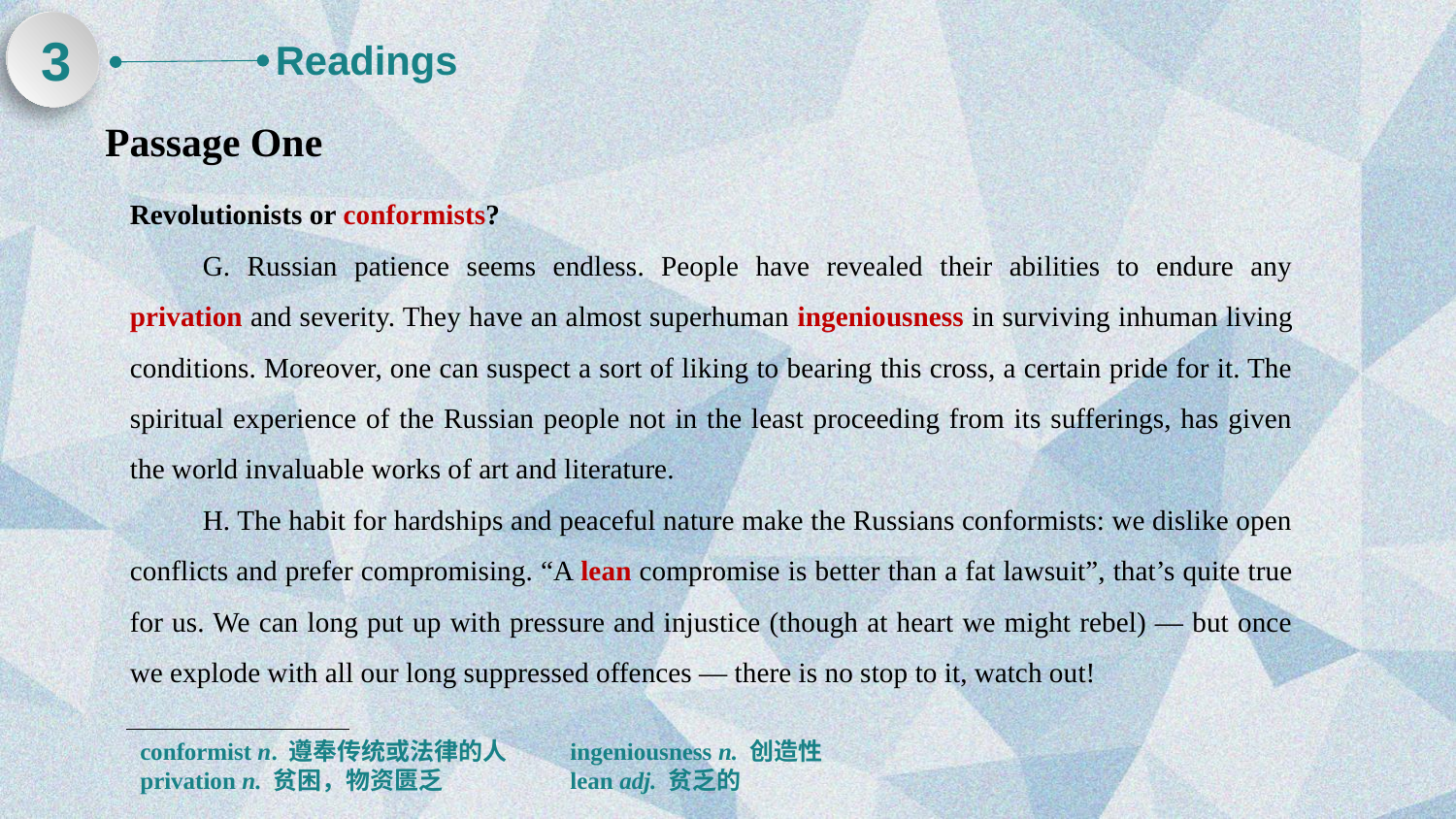

3
Readings
Passage One
Revolutionists or conformists?
G. Russian patience seems endless. People have revealed their abilities to endure any privation and severity. They have an almost superhuman ingeniousness in surviving inhuman living conditions. Moreover, one can suspect a sort of liking to bearing this cross, a certain pride for it. The spiritual experience of the Russian people not in the least proceeding from its sufferings, has given the world invaluable works of art and literature.
H. The habit for hardships and peaceful nature make the Russians conformists: we dislike open conflicts and prefer compromising. “A lean compromise is better than a fat lawsuit”, that’s quite true for us. We can long put up with pressure and injustice (though at heart we might rebel) — but once we explode with all our long suppressed offences — there is no stop to it, watch out!
conformist n. 遵奉传统或法律的人
privation n. 贫困，物资匮乏

ingeniousness n. 创造性
lean adj. 贫乏的